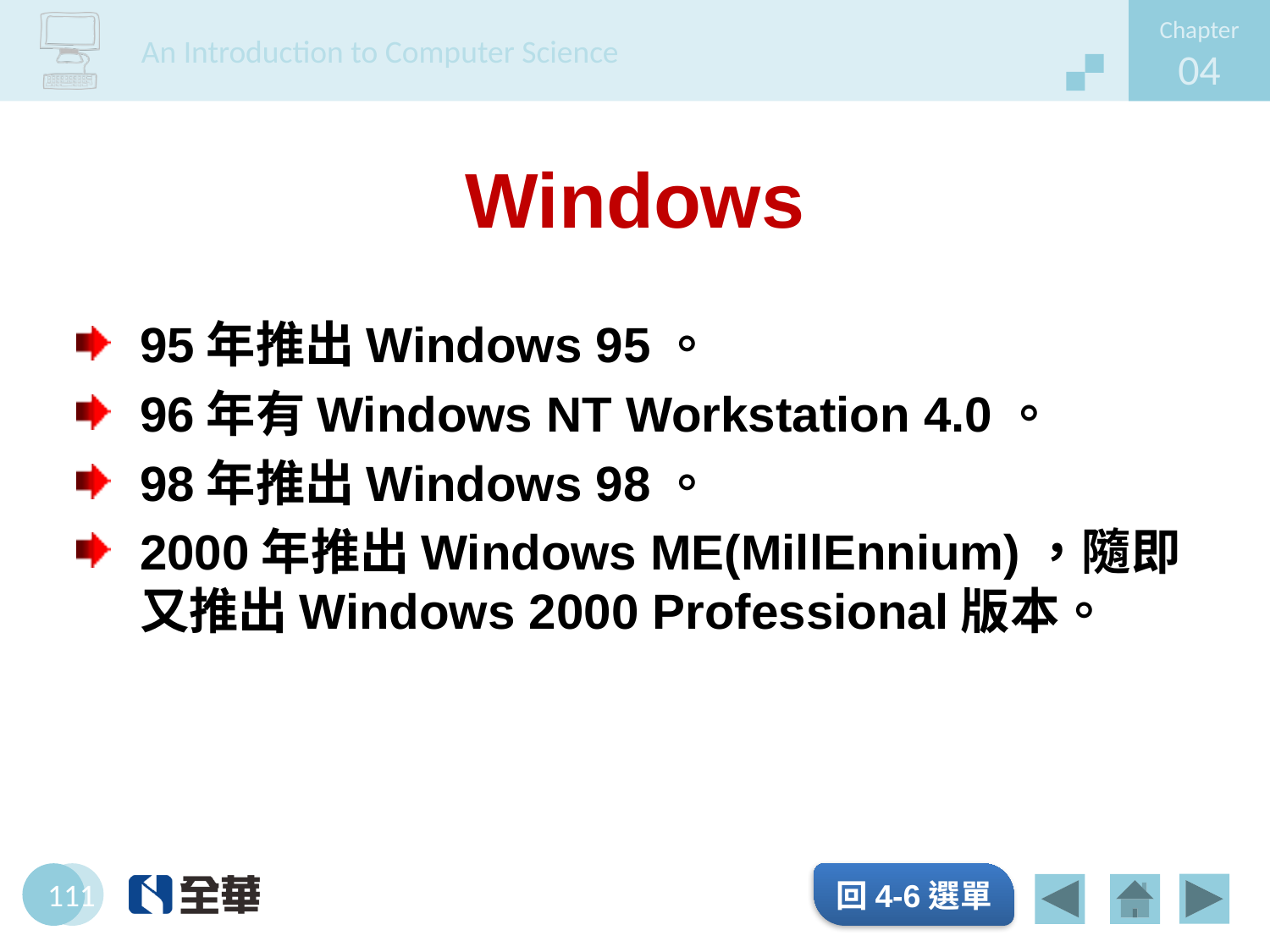

# Windows
95年推出Windows 95。
96年有Windows NT Workstation 4.0。
98年推出Windows 98。
2000年推出Windows ME(MillEnnium)，隨即又推出Windows 2000 Professional版本。
回4-6選單